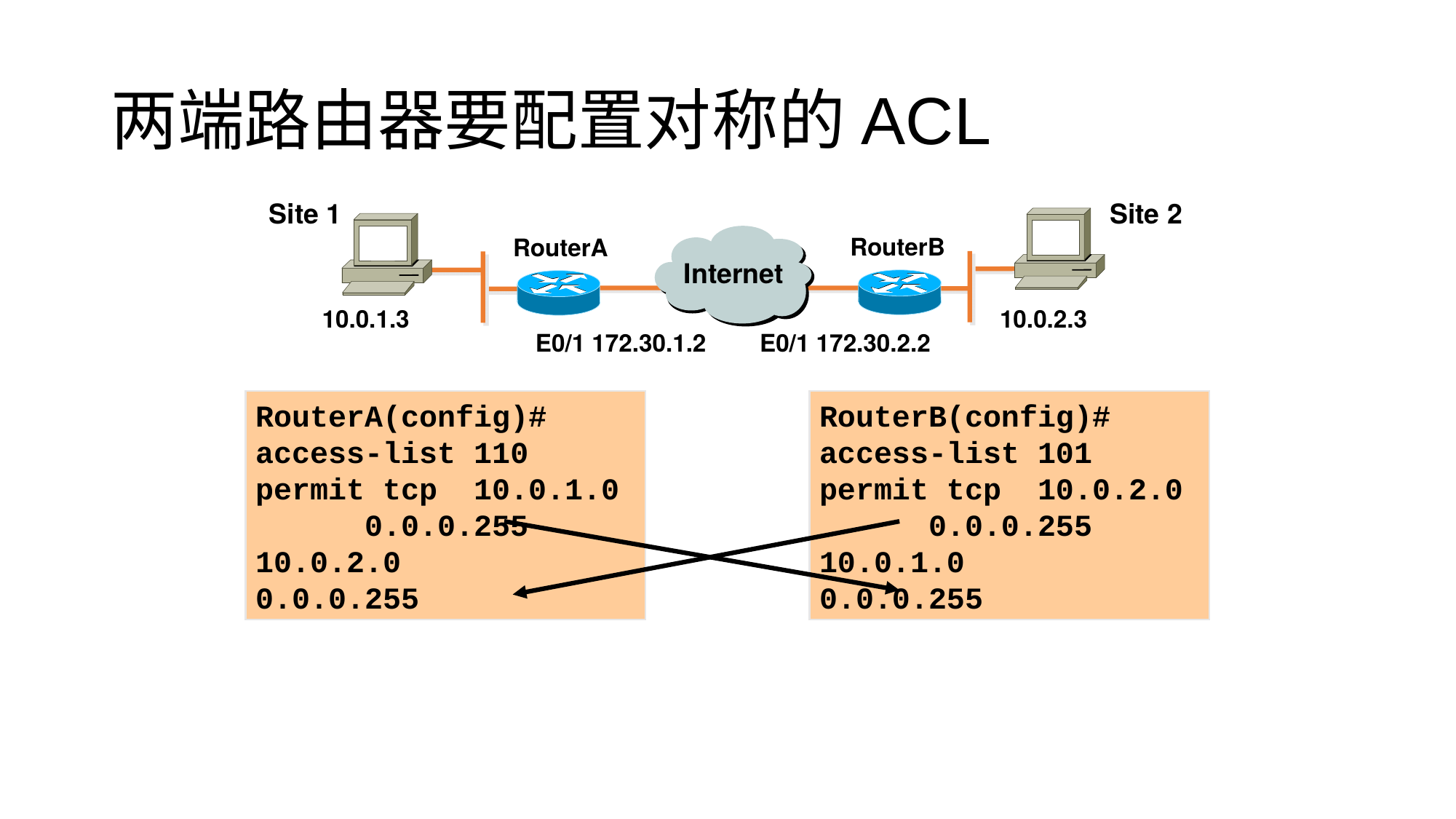

# 两端路由器要配置对称的ACL
Site 1
Site 2

Internet

RouterB
RouterA

B
A
10.0.1.3
10.0.2.3
E0/1 172.30.1.2
E0/1 172.30.2.2
RouterA(config)# access-list 110 permit tcp 	10.0.1.0 	0.0.0.255 	10.0.2.0 	0.0.0.255
RouterB(config)# access-list 101 permit tcp 	10.0.2.0 	0.0.0.255 	10.0.1.0 	0.0.0.255